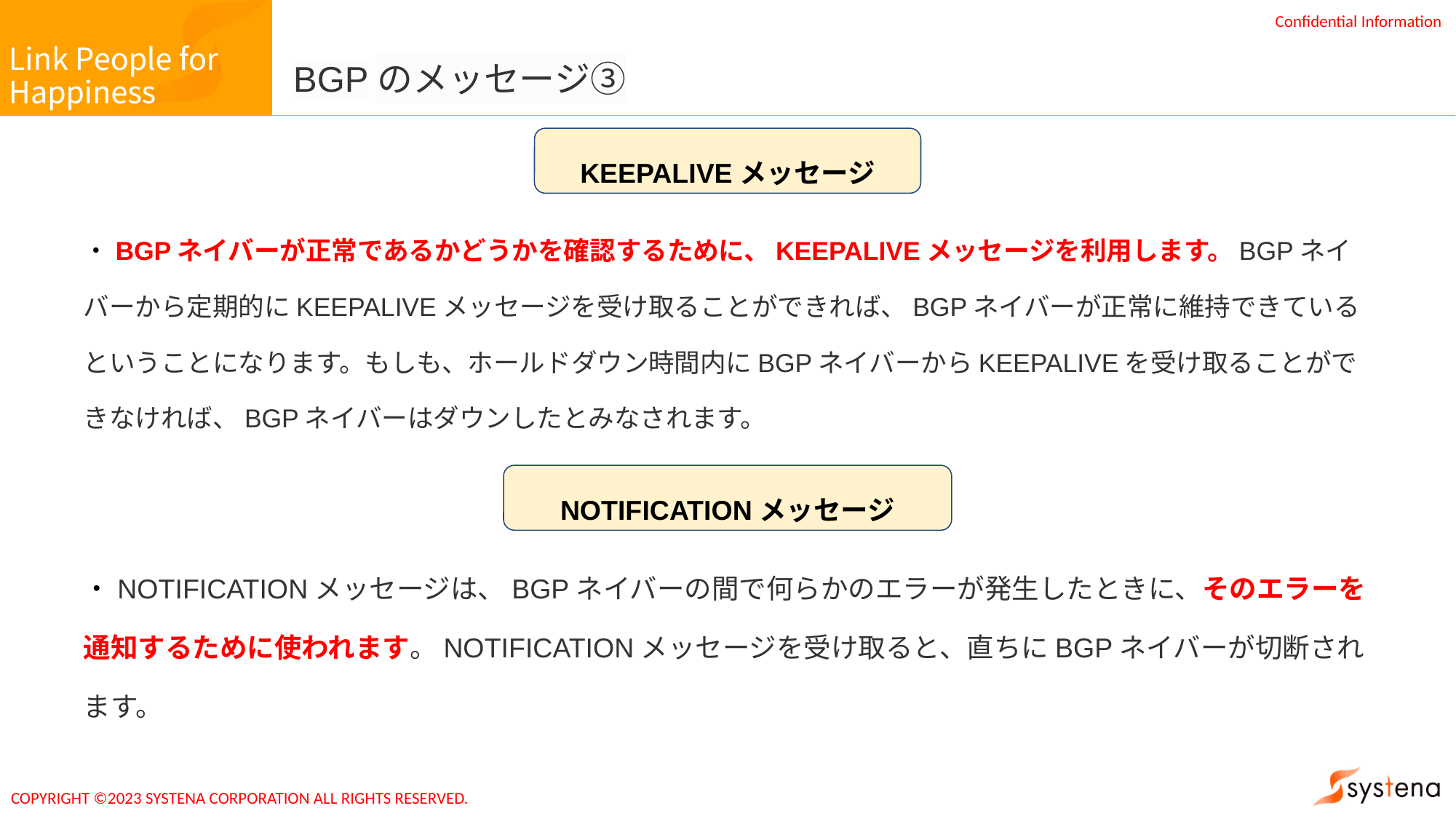

# BGPのメッセージ③
KEEPALIVEメッセージ
・BGPネイバーが正常であるかどうかを確認するために、KEEPALIVEメッセージを利用します。BGPネイバーから定期的にKEEPALIVEメッセージを受け取ることができれば、BGPネイバーが正常に維持できているということになります。もしも、ホールドダウン時間内にBGPネイバーからKEEPALIVEを受け取ることができなければ、BGPネイバーはダウンしたとみなされます。
NOTIFICATIONメッセージ
・NOTIFICATIONメッセージは、BGPネイバーの間で何らかのエラーが発生したときに、そのエラーを通知するために使われます。NOTIFICATIONメッセージを受け取ると、直ちにBGPネイバーが切断されます。